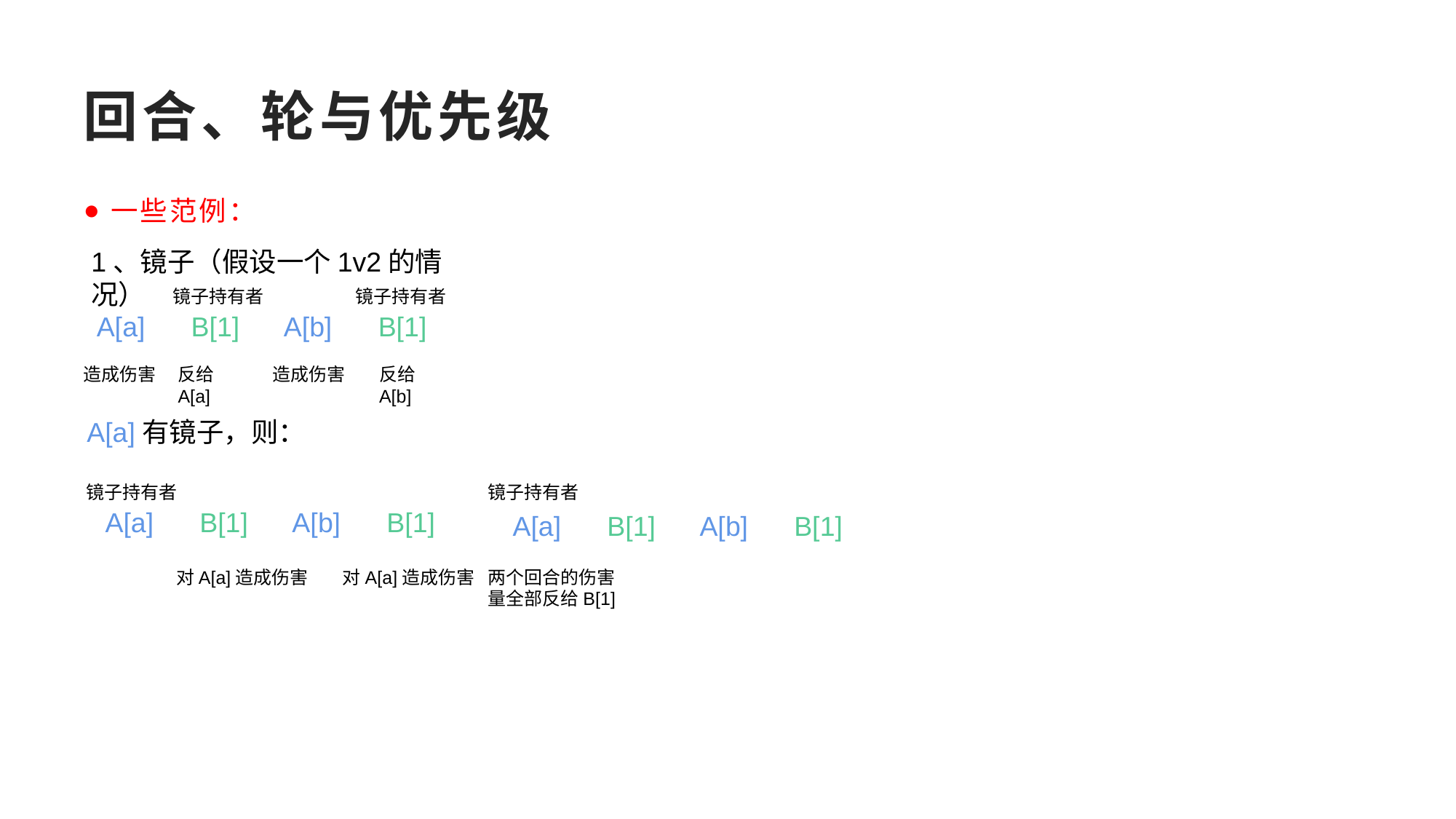

# 回合、轮与优先级
一些范例：
1、镜子（假设一个1v2的情况）
镜子持有者
镜子持有者
A[a]      B[1]      A[b]      B[1]
造成伤害
反给A[a]
造成伤害
反给A[b]
A[a]有镜子，则：
镜子持有者
镜子持有者
A[a]      B[1]      A[b]      B[1]
A[a]      B[1]      A[b]      B[1]
对A[a]造成伤害
对A[a]造成伤害
两个回合的伤害量全部反给B[1]